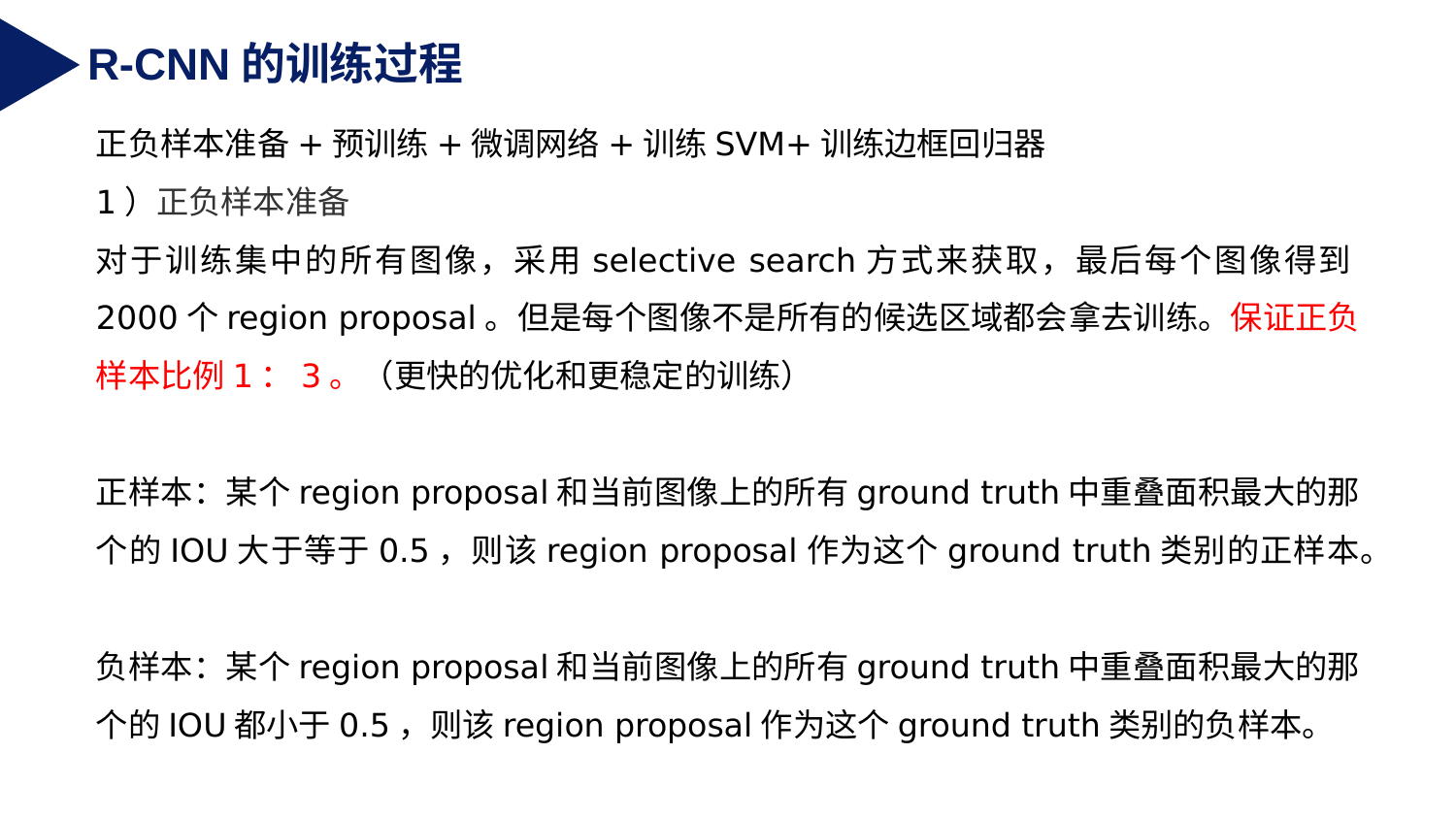

R-CNN的训练过程
正负样本准备+预训练+微调网络+训练SVM+训练边框回归器
1）正负样本准备
对于训练集中的所有图像，采用selective search方式来获取，最后每个图像得到2000个region proposal。但是每个图像不是所有的候选区域都会拿去训练。保证正负样本比例1：3。（更快的优化和更稳定的训练）

正样本：某个region proposal和当前图像上的所有ground truth中重叠面积最大的那个的IOU大于等于0.5，则该region proposal作为这个ground truth类别的正样本。

负样本：某个region proposal和当前图像上的所有ground truth中重叠面积最大的那个的IOU都小于0.5，则该region proposal作为这个ground truth类别的负样本。